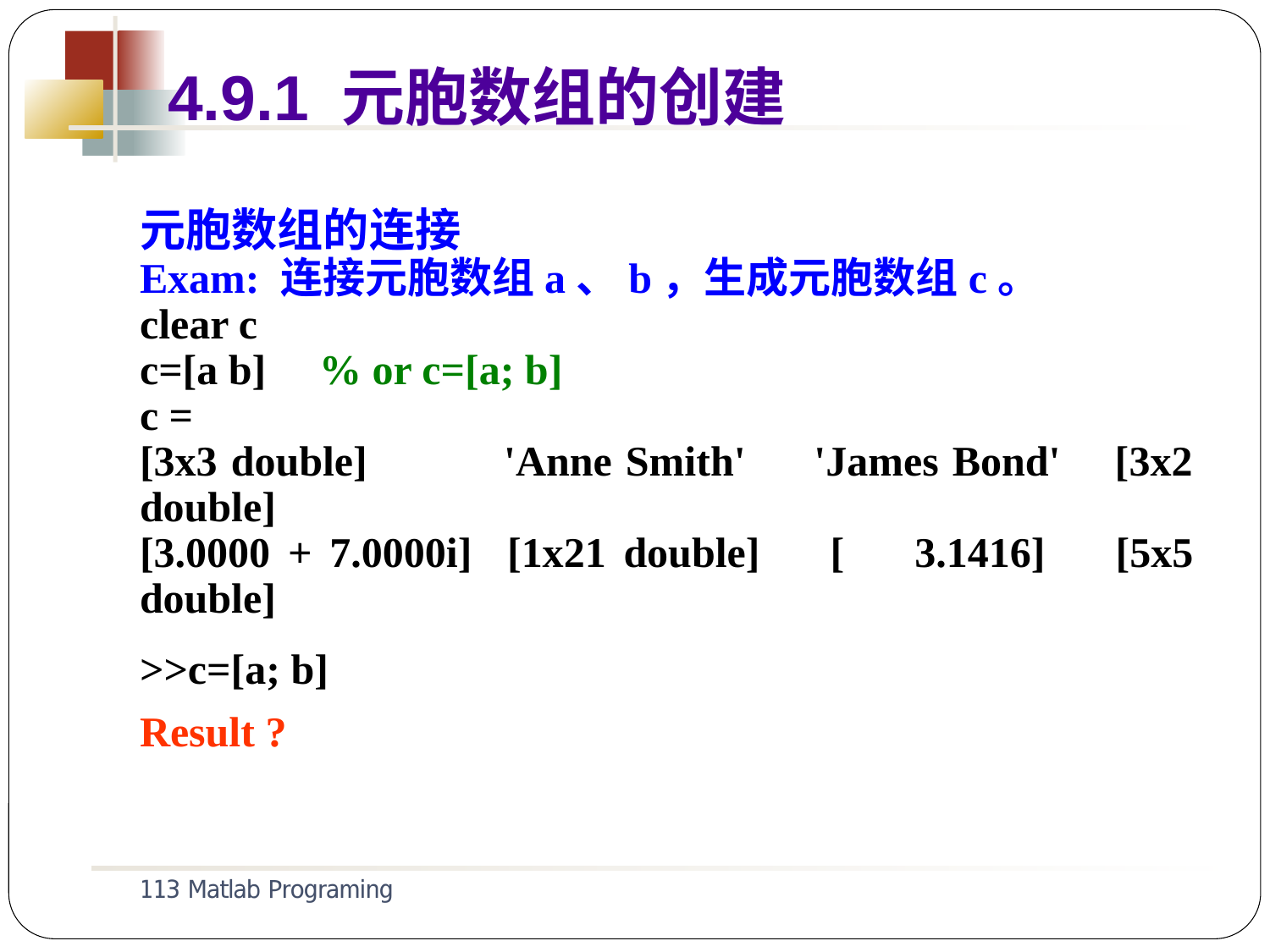

元胞数组的连接
Exam: 连接元胞数组a、b，生成元胞数组c。
clear c
c=[a b]     % or c=[a; b]
c =
[3x3 double]          'Anne Smith'     'James Bond'    [3x2 double]
[3.0000 + 7.0000i]  [1x21 double]    [    3.1416]    [5x5 double]
>>c=[a; b]
Result ?
4.9.1 元胞数组的创建
113 Matlab Programing